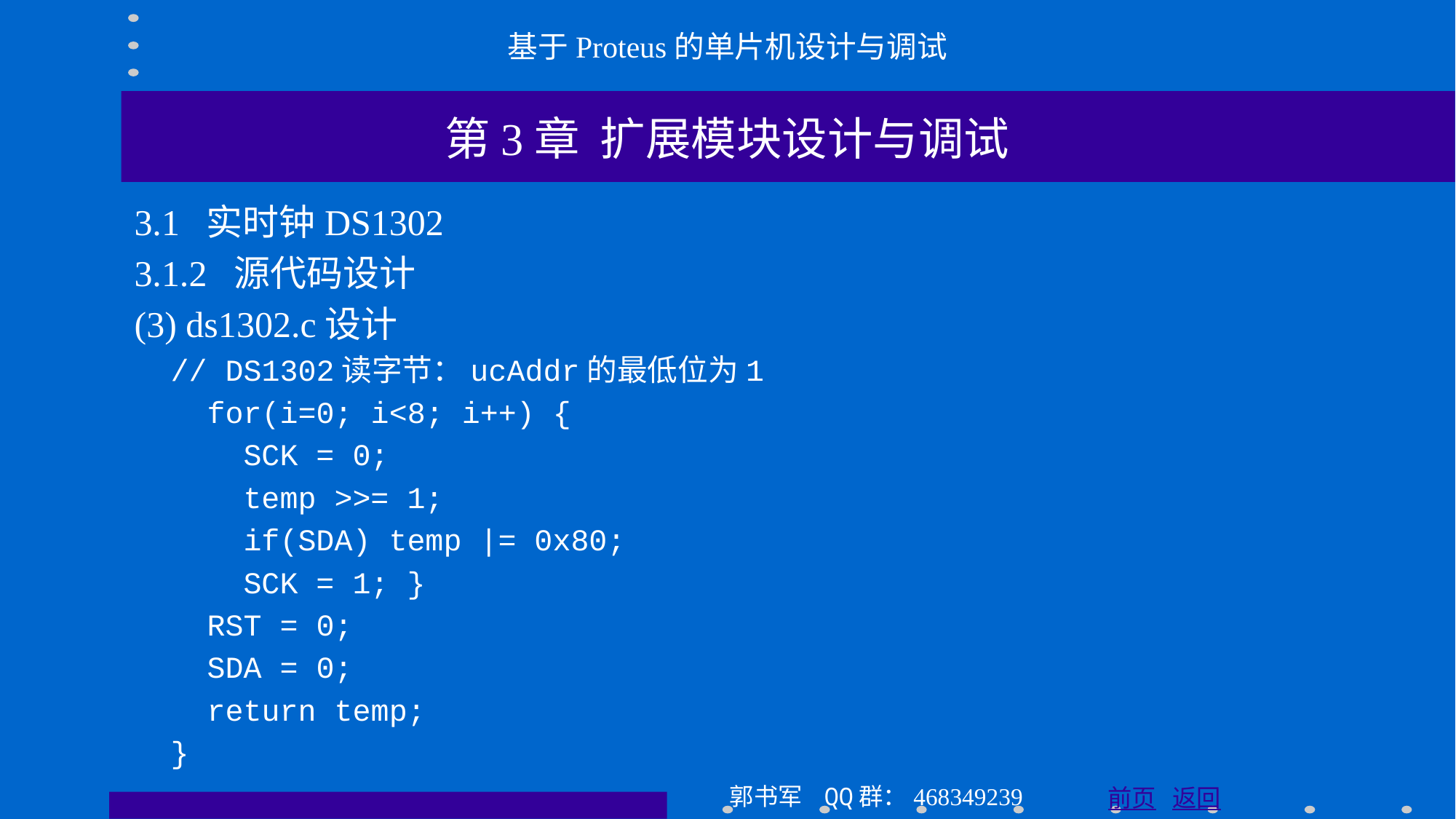

基于Proteus的单片机设计与调试
第3章  扩展模块设计与调试
3.1  实时钟DS1302
3.1.2  源代码设计
(3) ds1302.c设计
  // DS1302读字节：ucAddr的最低位为1
    for(i=0; i<8; i++) {
      SCK = 0;
      temp >>= 1;
      if(SDA) temp |= 0x80;
      SCK = 1; }
    RST = 0;
    SDA = 0;
    return temp;
  }

郭书军   QQ群：468349239
前页   返回